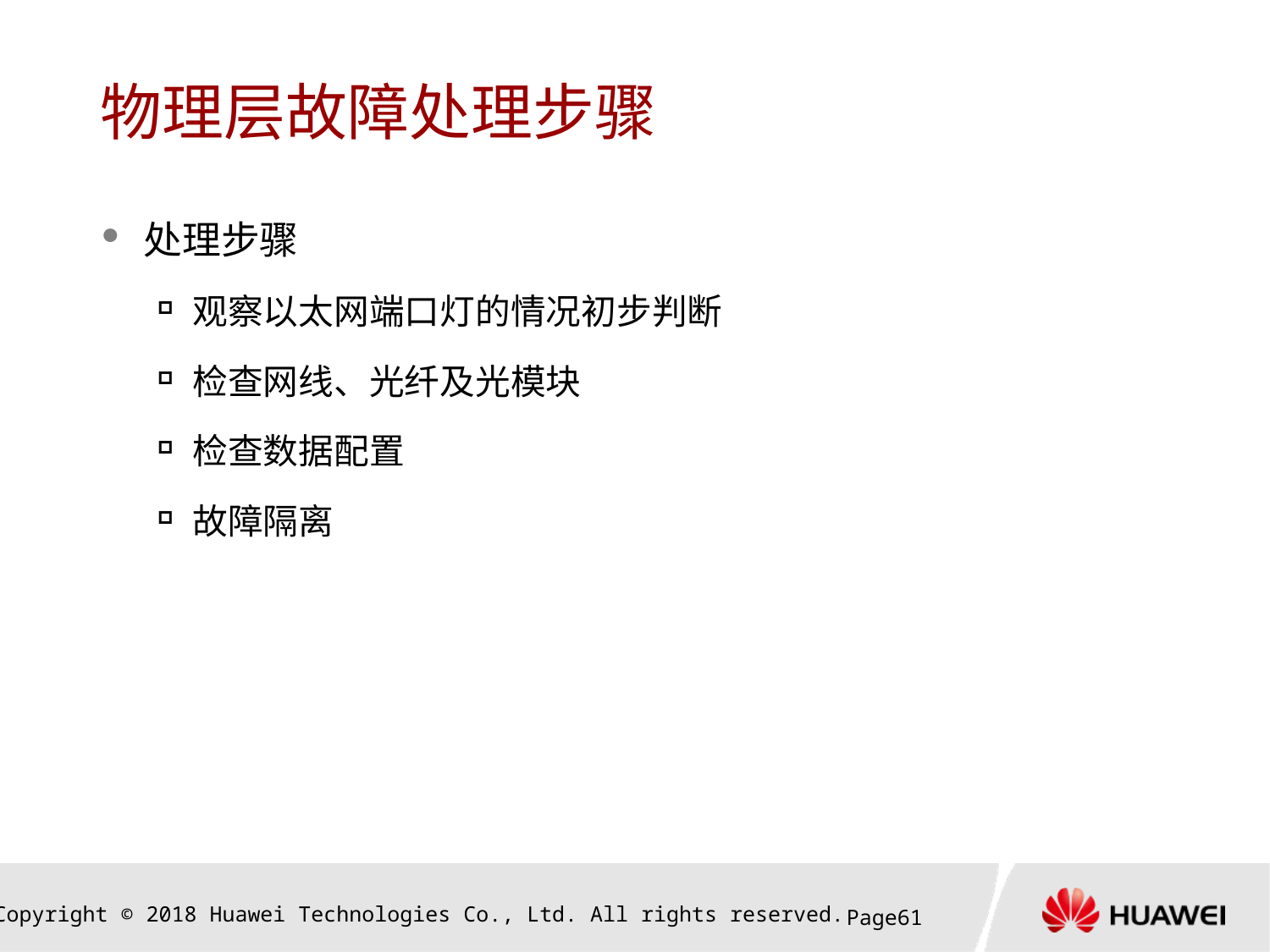

# 物理层故障处理步骤
处理步骤
观察以太网端口灯的情况初步判断
检查网线、光纤及光模块
检查数据配置
故障隔离

Page61